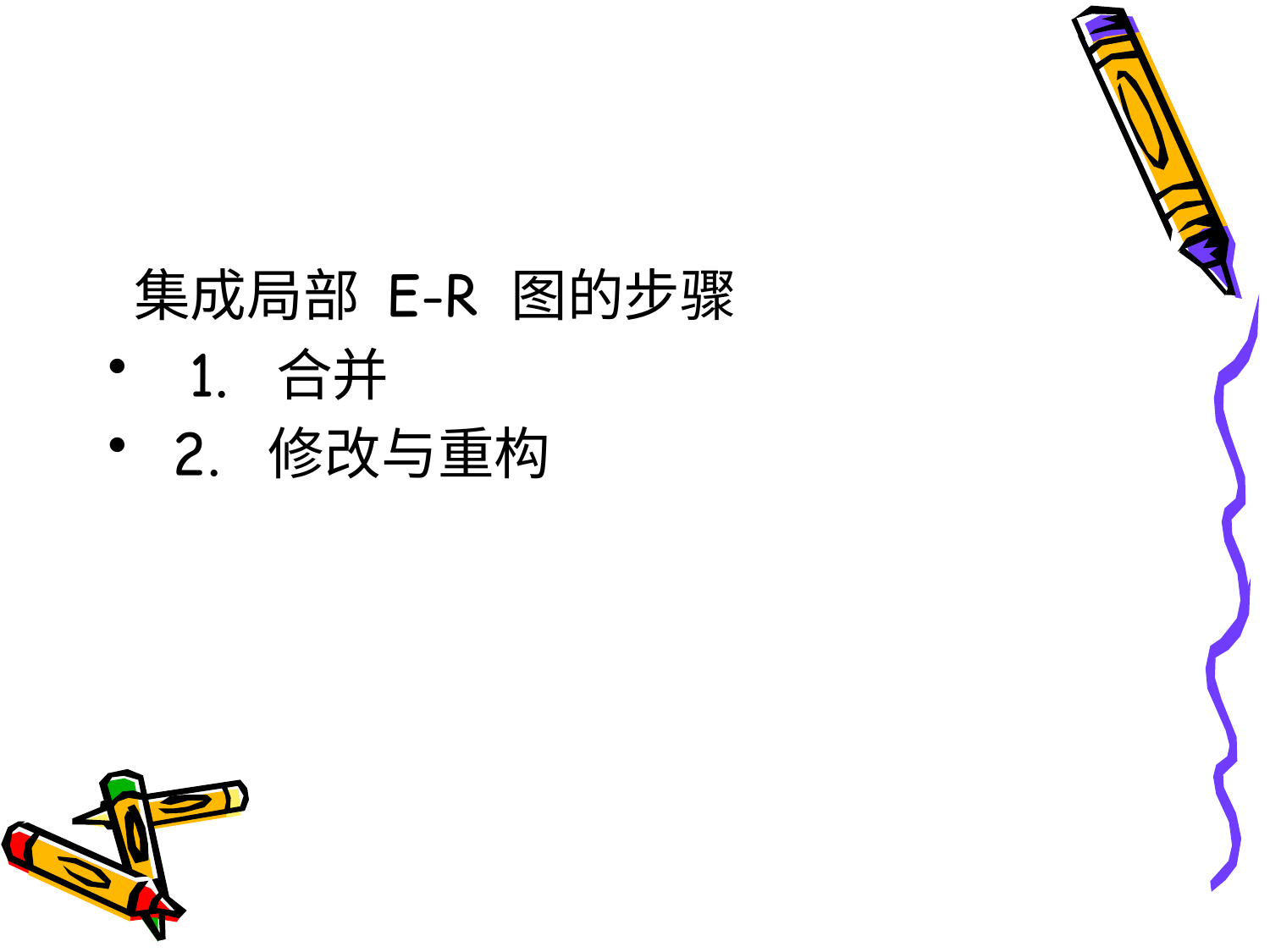

#
 集成局部 E-R 图的步骤
  1.  合并
 2.  修改与重构